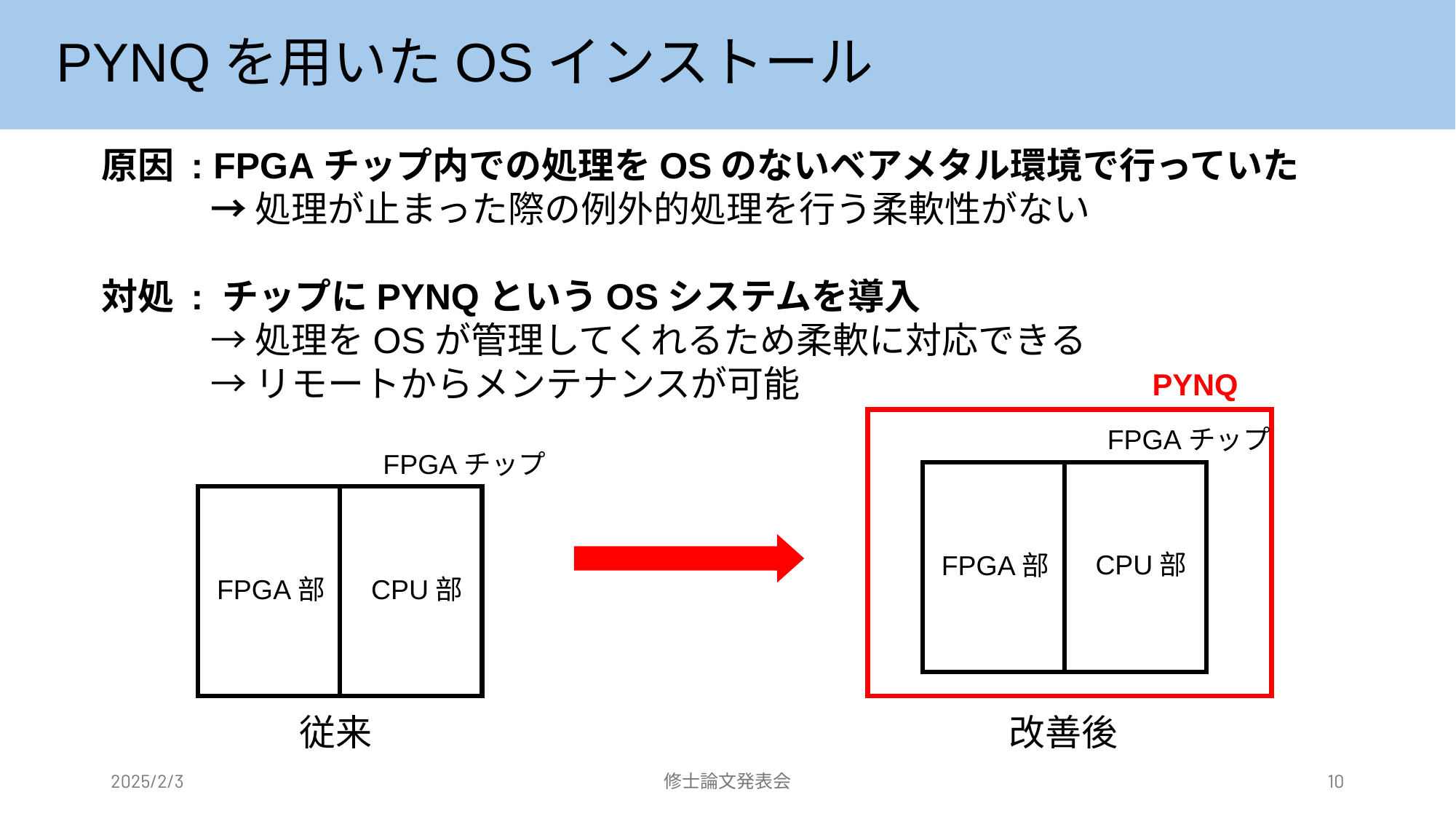

# PYNQを用いたOSインストール
　原因 : FPGAチップ内での処理をOSのないベアメタル環境で行っていた
　　　　→ 処理が止まった際の例外的処理を行う柔軟性がない

　対処 : チップにPYNQというOSシステムを導入
　　　　→ 処理をOSが管理してくれるため柔軟に対応できる
　　　　→ リモートからメンテナンスが可能

PYNQ

FPGAチップ

CPU部
FPGA部
FPGAチップ

CPU部
FPGA部

従来
改善後
2025/2/3
修士論文発表会
10